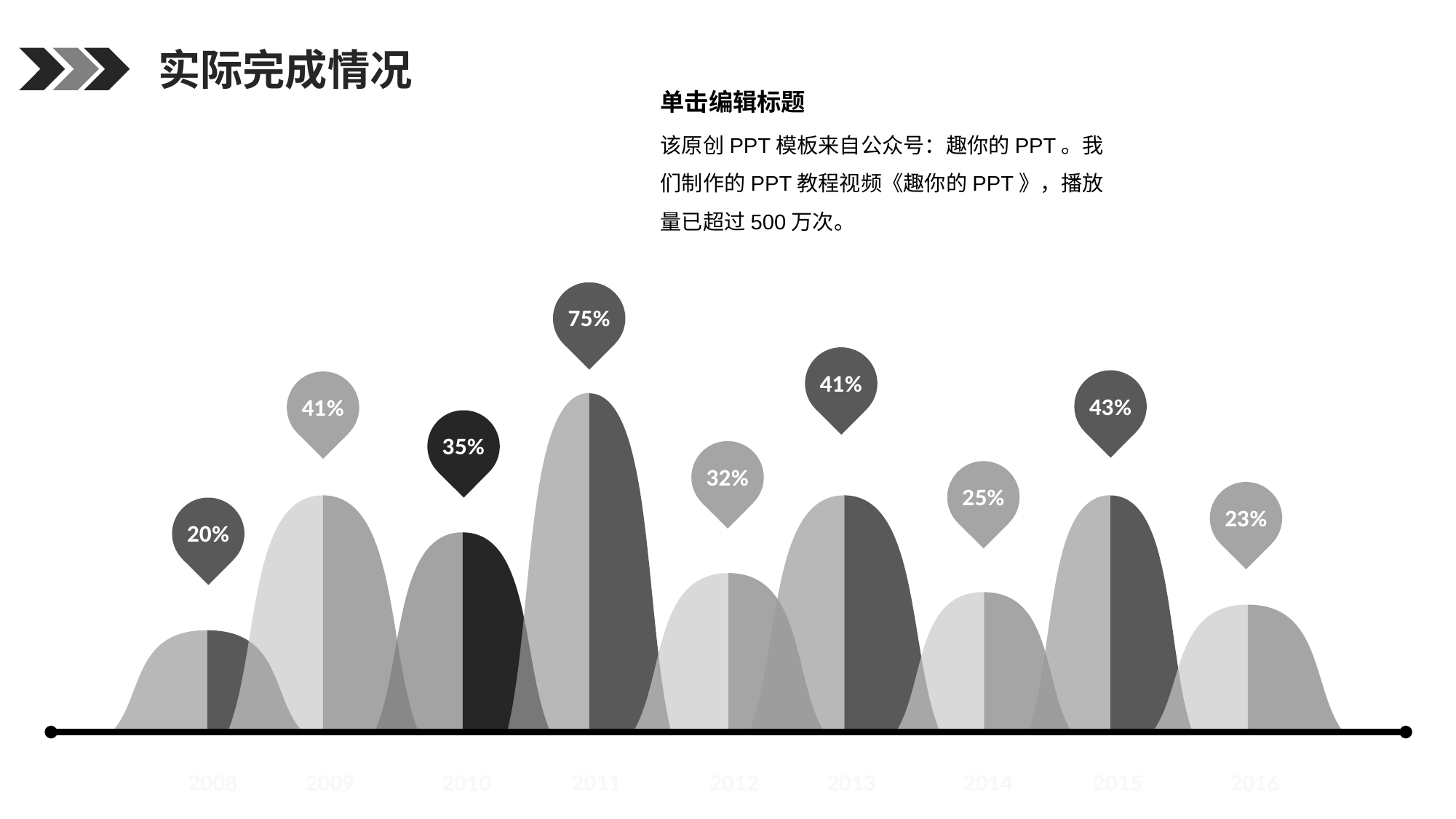

实际完成情况

单击编辑标题
该原创PPT模板来自公众号：趣你的PPT。我们制作的PPT教程视频《趣你的PPT》，播放量已超过500万次。

75%

41%

43%

41%

35%

32%

25%

23%

20%

2008
2009
2010
2011
2012
2013
2014
2015
2016